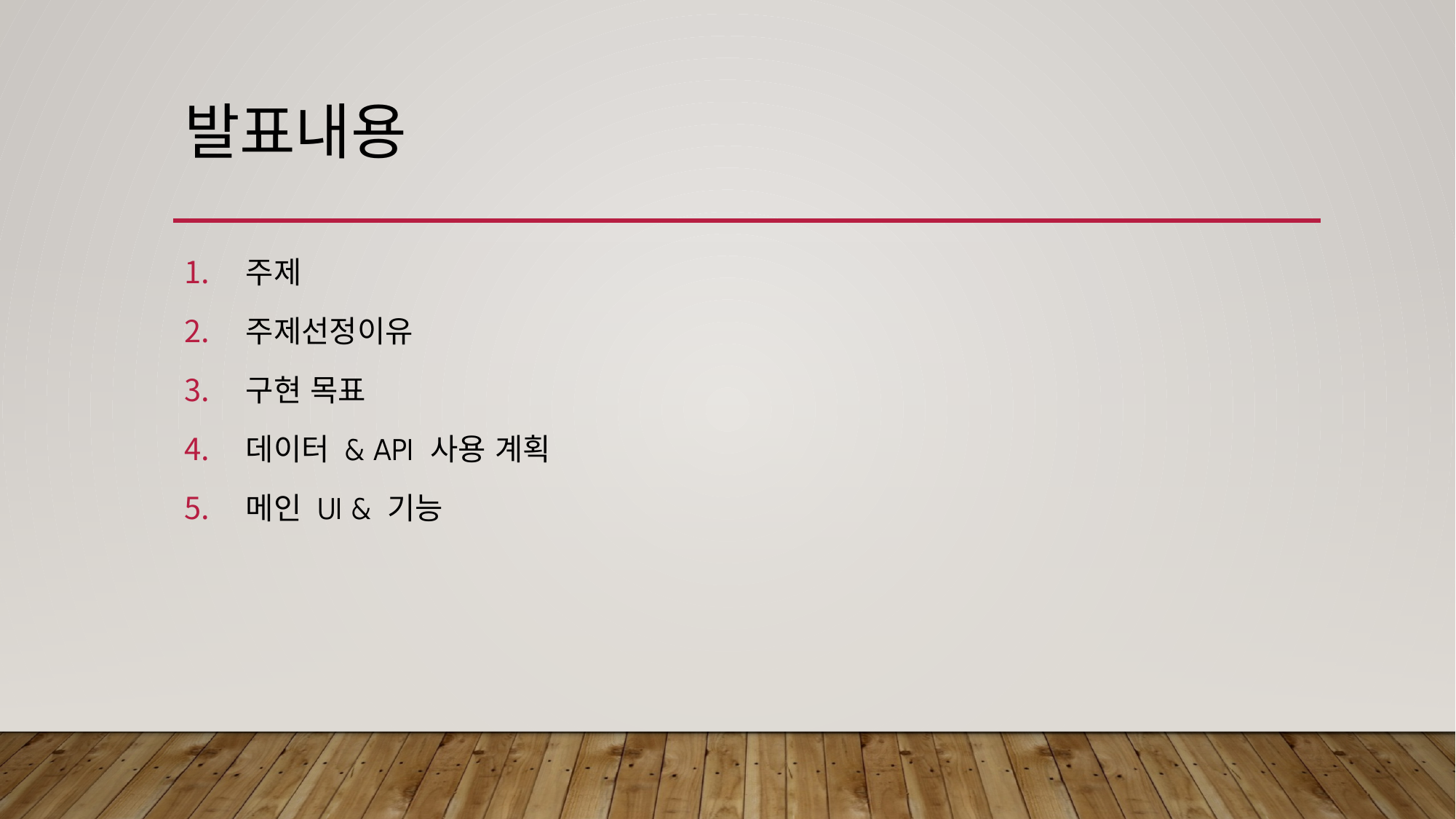

# 발표내용
주제
주제선정이유
구현 목표
데이터 & API 사용 계획
메인 UI & 기능